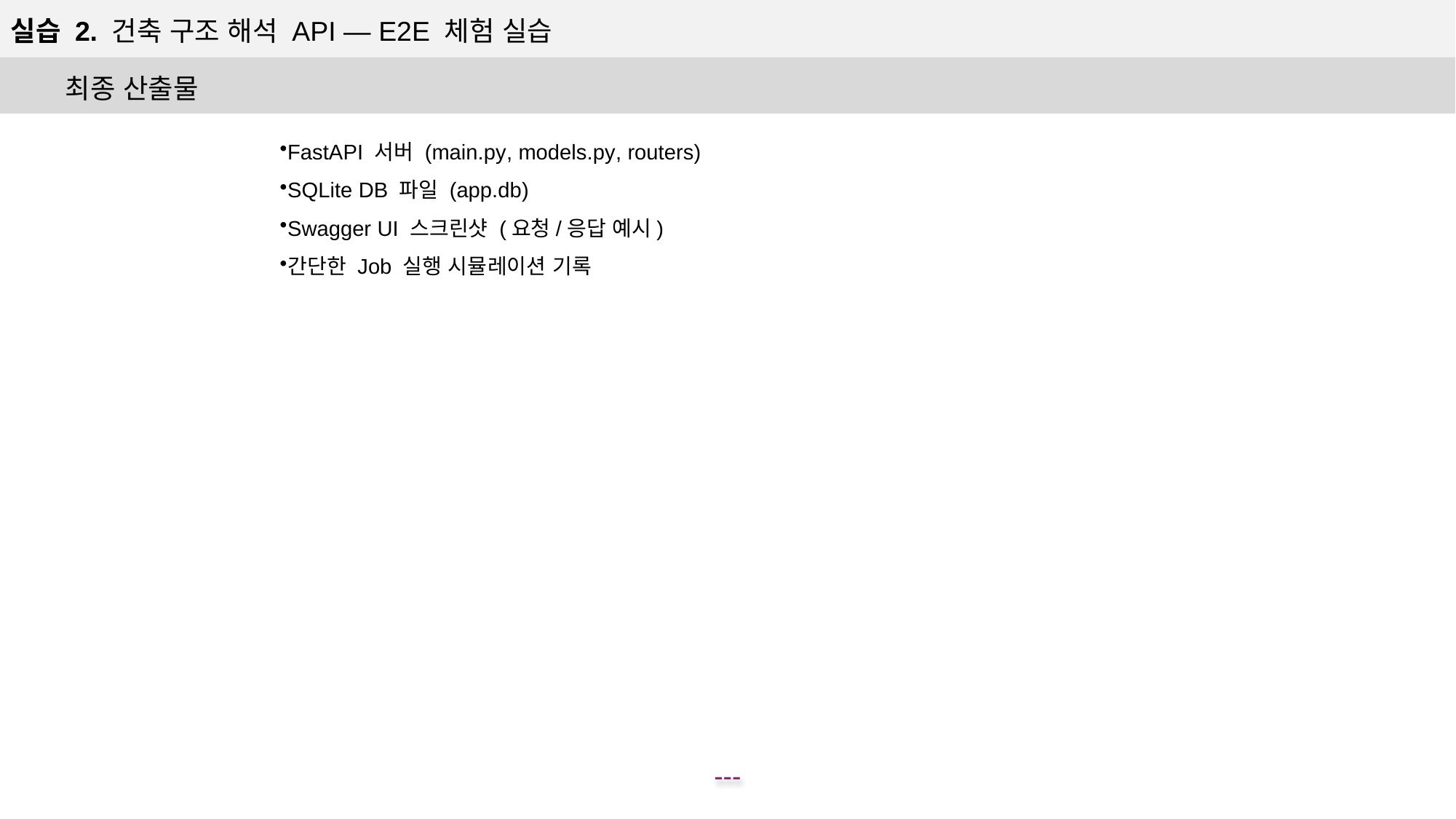

실습 2. 건축 구조 해석 API — E2E 체험 실습
최종 산출물
FastAPI 서버 (main.py, models.py, routers)
SQLite DB 파일 (app.db)
Swagger UI 스크린샷 (요청/응답 예시)
간단한 Job 실행 시뮬레이션 기록
---